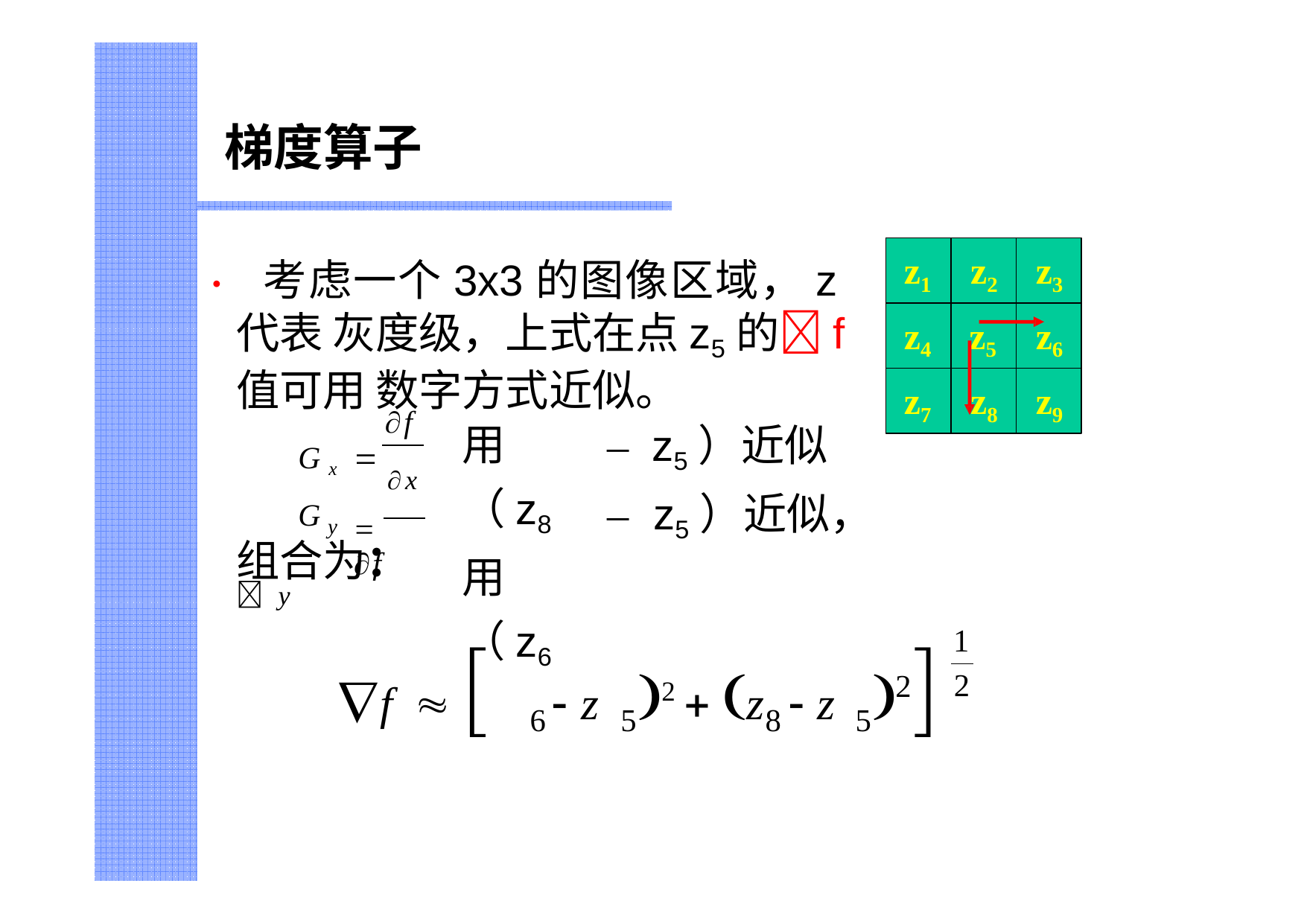

# 梯度算子

z1	z2	z3
• 考虑一个3x3的图像区域，z代表 灰度级，上式在点z5的∇f值可用 数字方式近似。

)

z4
z5	z6

(
∇f  = mag
∇f

z7	z8	z9
∂f
用（z8 用（z6
–	z5）近似
–	z5）近似，
G x	=	∂x

=	∂f
G
y

组合为：∂y
1
∇f	≈ [                (z
− z	)2	+ (z	− z	)	]

2
2
6
5
8
5